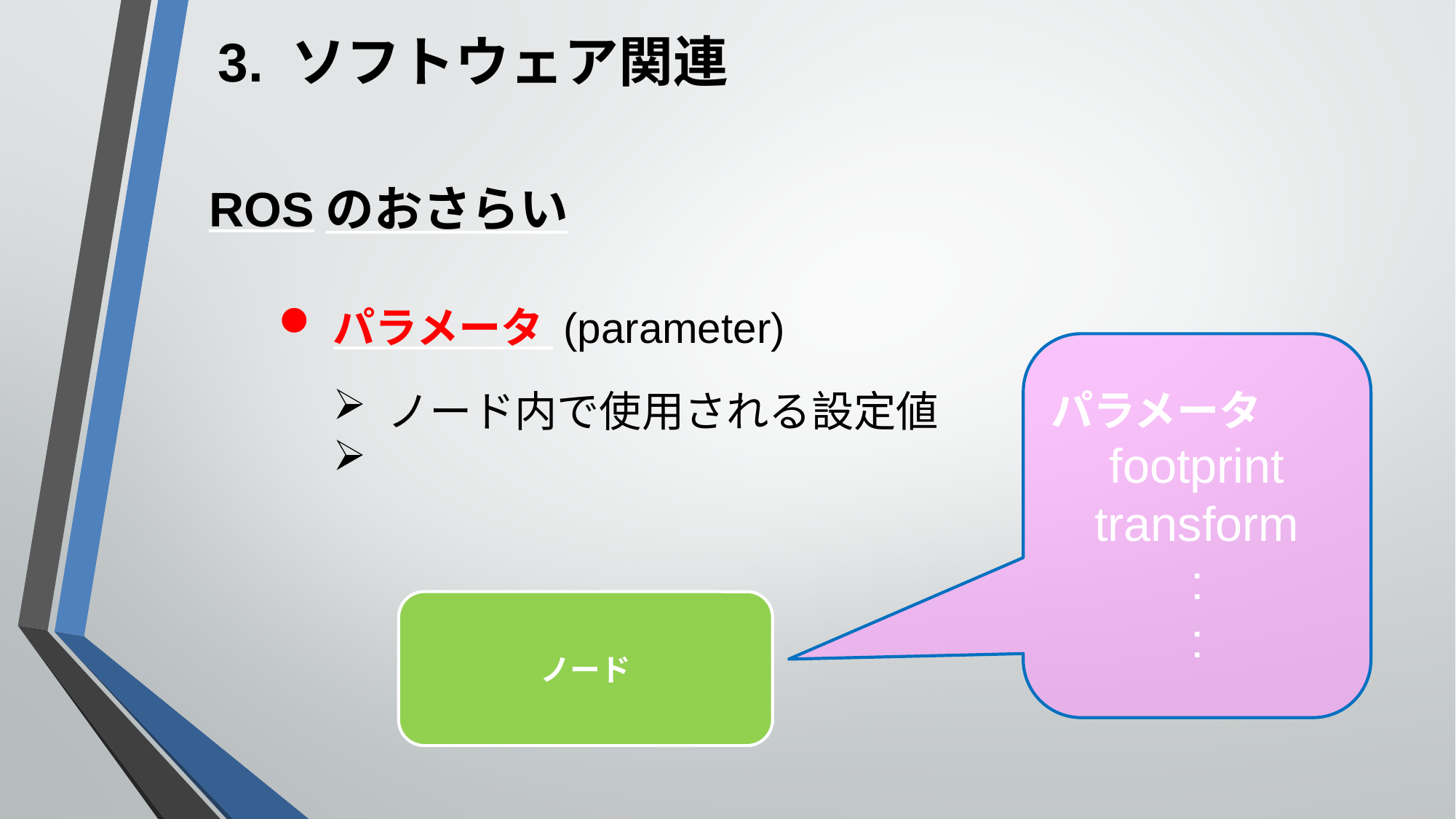

3. ソフトウェア関連
ROSのおさらい
パラメータ (parameter)

ノード内で使用される設定値

パラメータ
footprint
transform
:
:
ノード